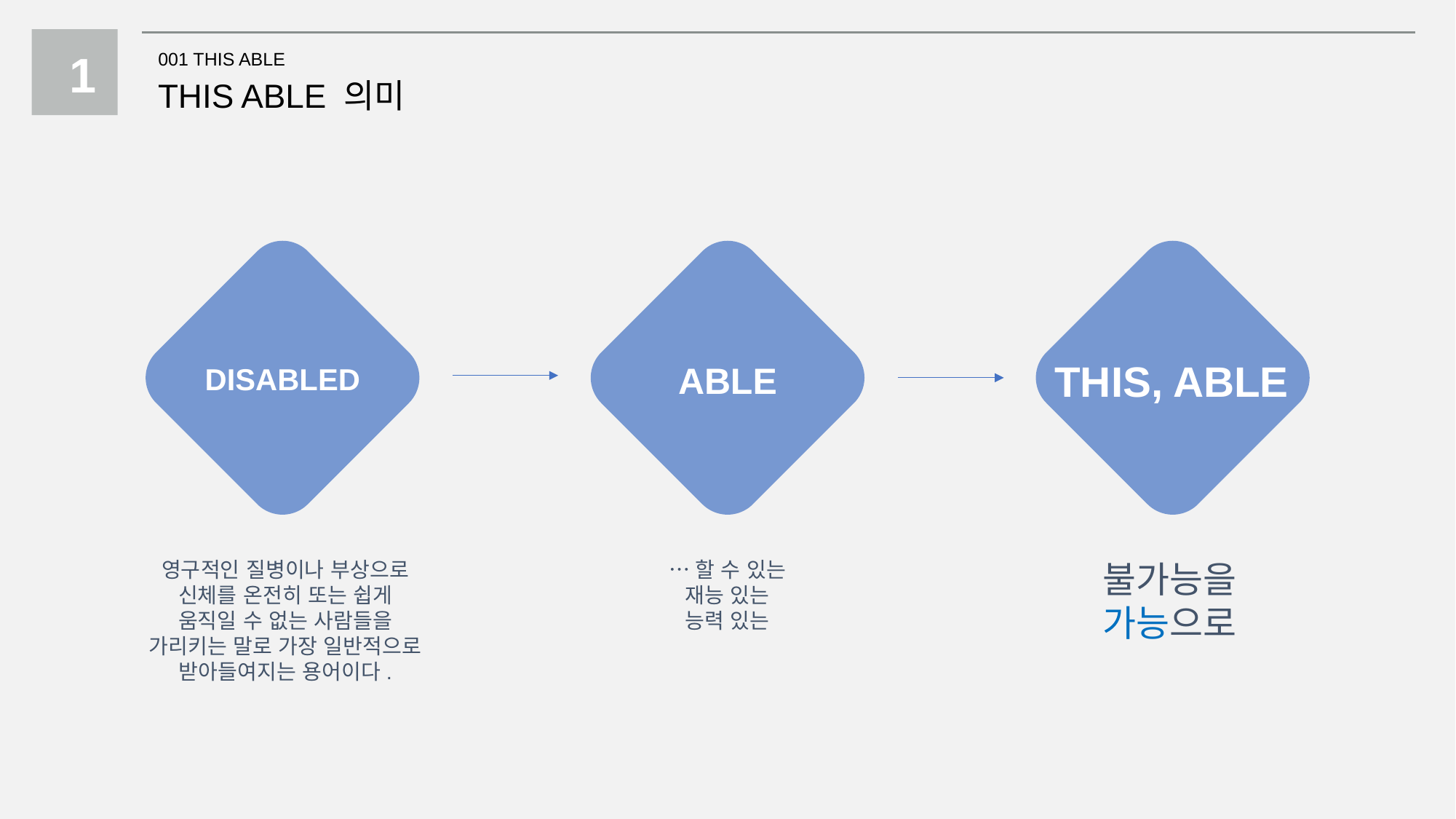

1
001 THIS ABLE
THIS ABLE 의미

THIS, ABLE
ABLE
DISABLED
영구적인 질병이나 부상으로 신체를 온전히 또는 쉽게 움직일 수 없는 사람들을 가리키는 말로 가장 일반적으로 받아들여지는 용어이다.
…할 수 있는
재능 있는
능력 있는
불가능을 가능으로